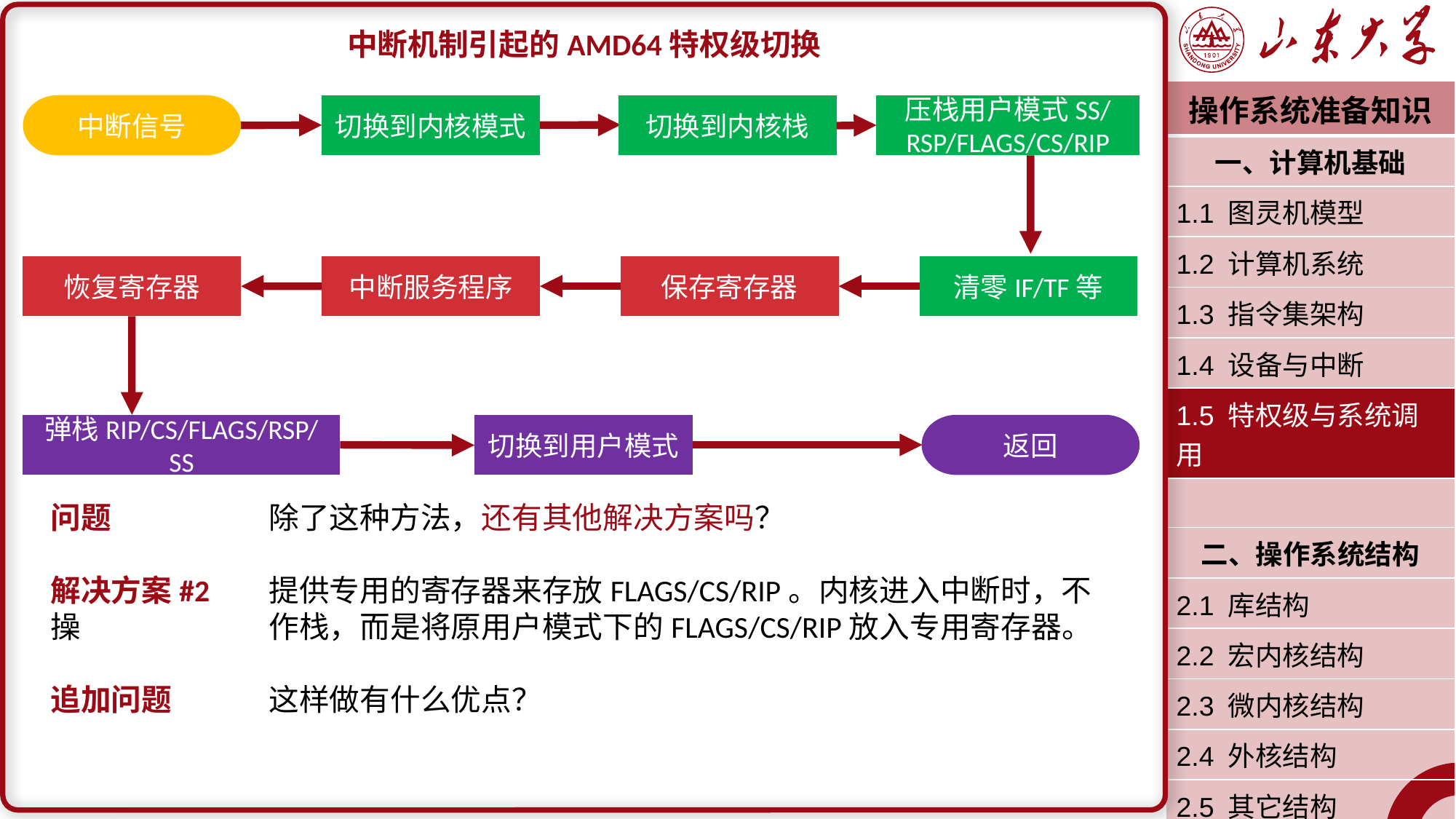

中断机制引起的AMD64特权级切换

问题		除了这种方法，还有其他解决方案吗？

解决方案#2	提供专用的寄存器来存放FLAGS/CS/RIP。内核进入中断时，不操		作栈，而是将原用户模式下的FLAGS/CS/RIP放入专用寄存器。

追加问题	这样做有什么优点？
| 操作系统准备知识 |
| --- |
| 一、计算机基础 |
| 1.1 图灵机模型 |
| 1.2 计算机系统 |
| 1.3 指令集架构 |
| 1.4 设备与中断 |
| 1.5 特权级与系统调用 |
|  |
| 二、操作系统结构 |
| 2.1 库结构 |
| 2.2 宏内核结构 |
| 2.3 微内核结构 |
| 2.4 外核结构 |
| 2.5 其它结构 |
| 潘润宇 2023.02 |
中断信号
切换到内核模式
切换到内核栈
压栈用户模式SS/RSP/FLAGS/CS/RIP
恢复寄存器
中断服务程序
保存寄存器
清零IF/TF等
弹栈RIP/CS/FLAGS/RSP/SS
切换到用户模式
返回